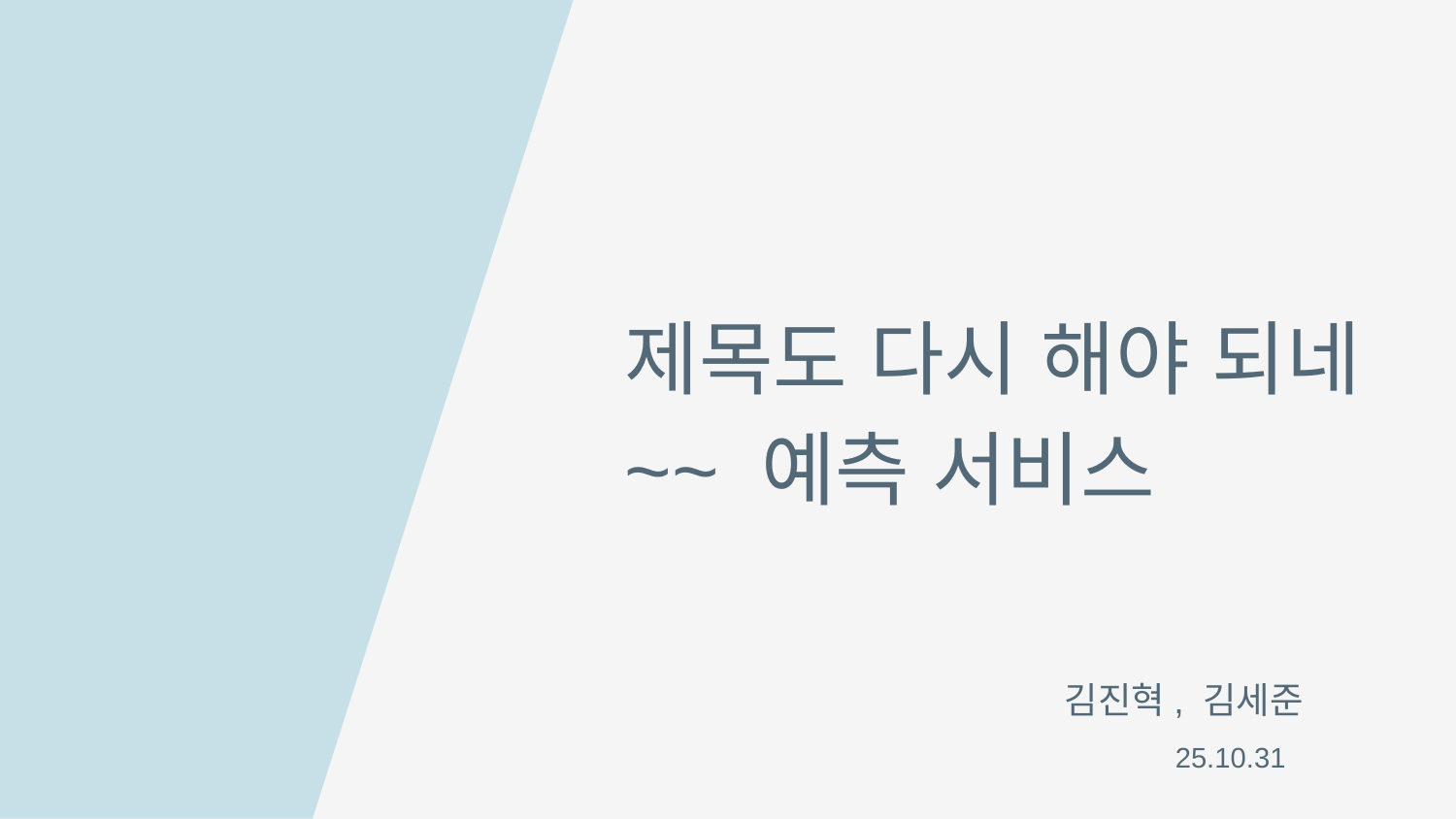

제목도 다시 해야 되네
~~ 예측 서비스

김진혁, 김세준
25.10.31